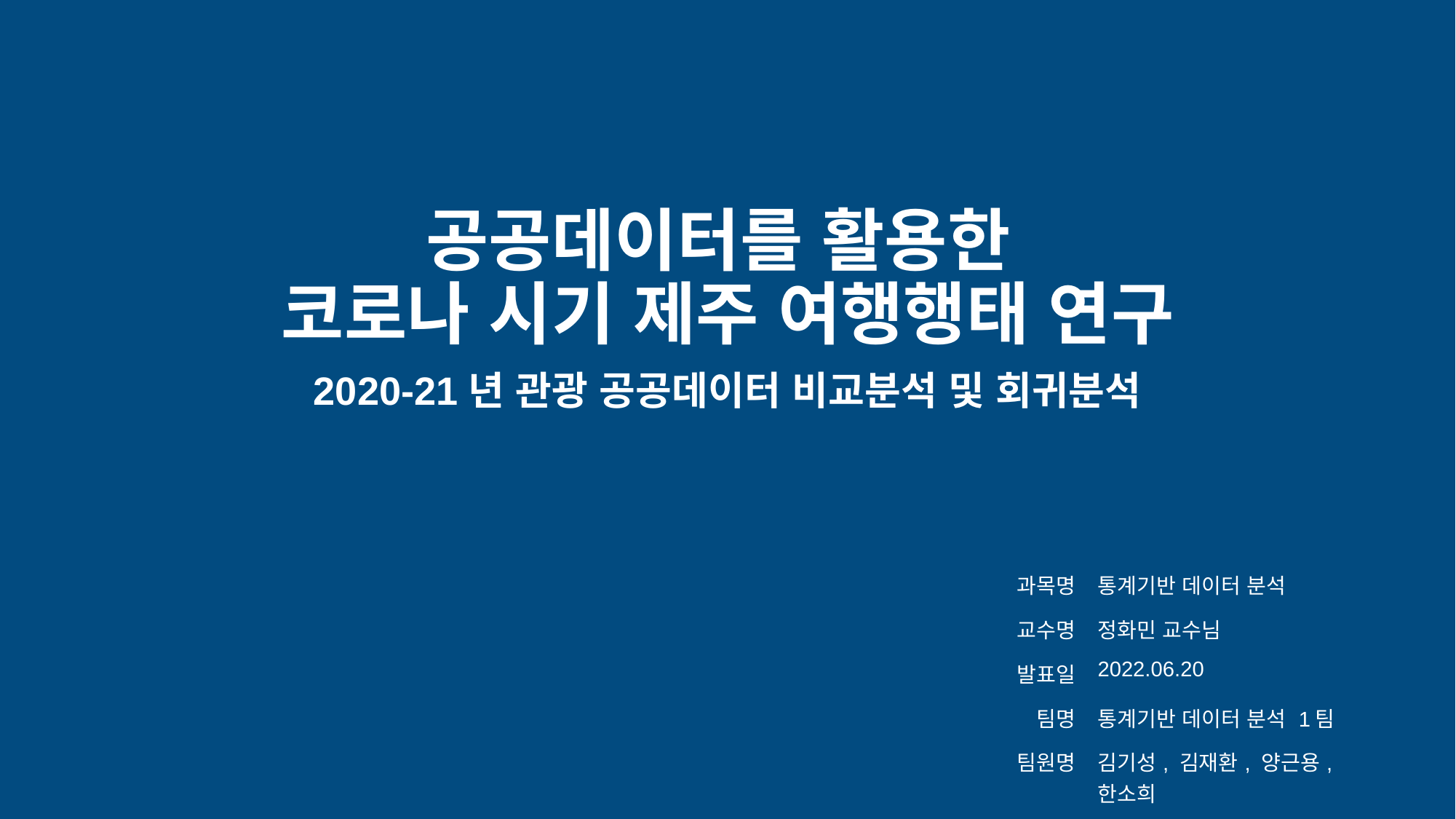

공공데이터를 활용한
코로나 시기 제주 여행행태 연구
2020-21년 관광 공공데이터 비교분석 및 회귀분석
| 과목명 | 통계기반 데이터 분석 |
| --- | --- |
| 교수명 | 정화민 교수님 |
| 발표일 | 2022.06.20 |
| 팀명 | 통계기반 데이터 분석 1팀 |
| 팀원명 | 김기성, 김재환, 양근용, 한소희 |